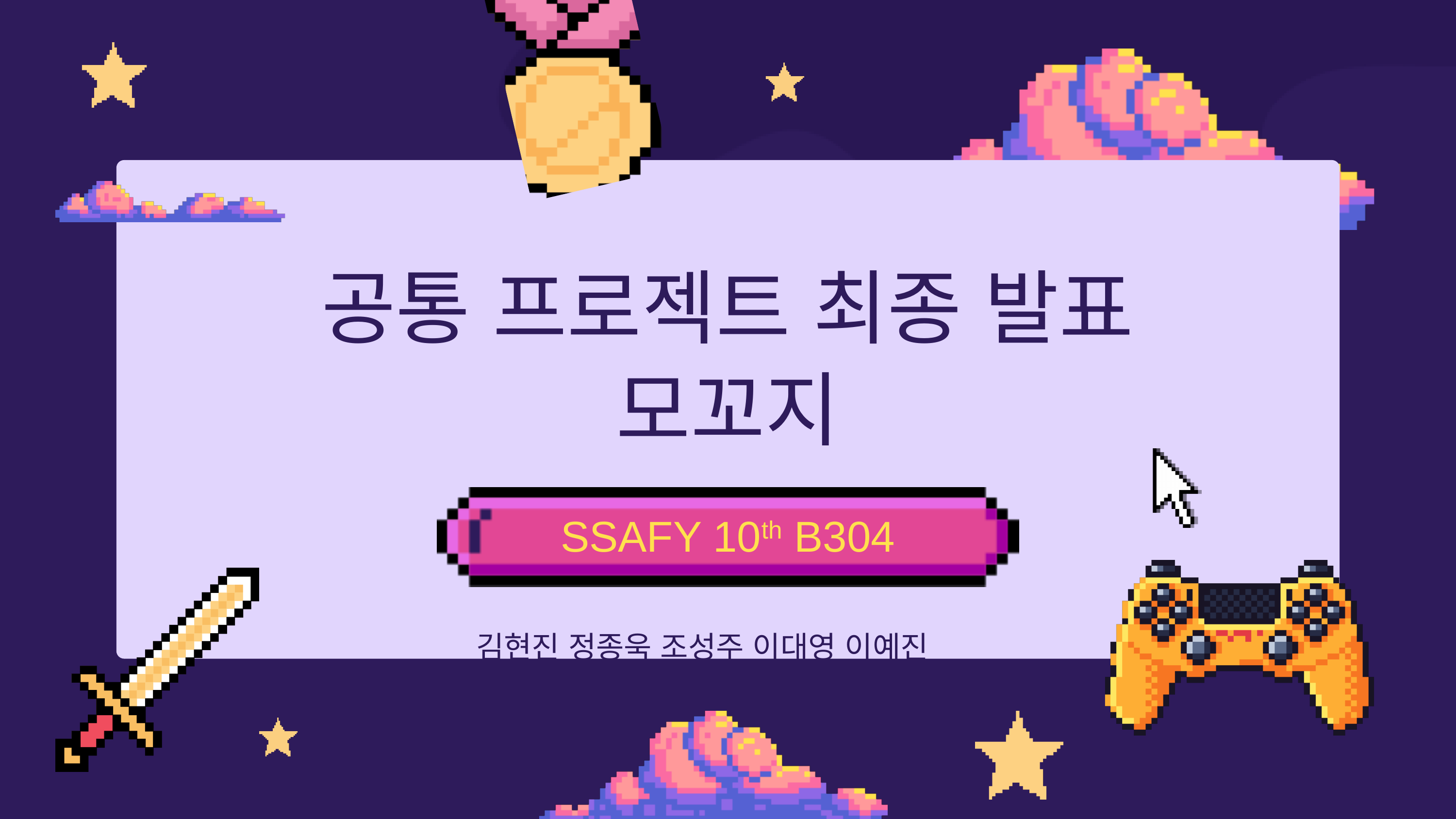

공통 프로젝트 최종 발표
모꼬지

SSAFY 10th B304

김현진 정종욱 조성주 이대영 이예진